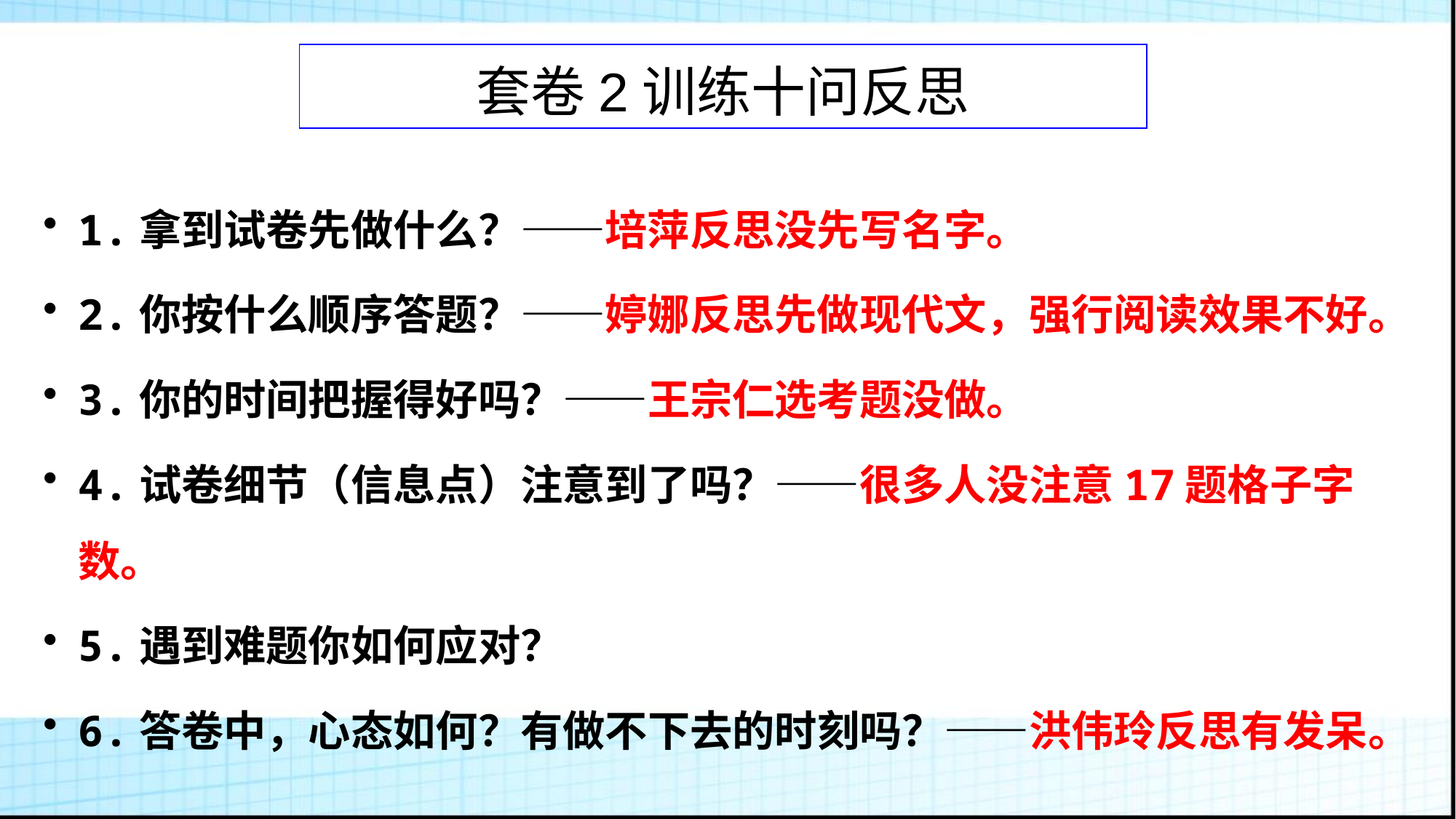

# 套卷2训练十问反思
1.拿到试卷先做什么？——培萍反思没先写名字。
2.你按什么顺序答题？——婷娜反思先做现代文，强行阅读效果不好。
3.你的时间把握得好吗？——王宗仁选考题没做。
4.试卷细节（信息点）注意到了吗？——很多人没注意17题格子字数。
5.遇到难题你如何应对？
6.答卷中，心态如何？有做不下去的时刻吗？——洪伟玲反思有发呆。